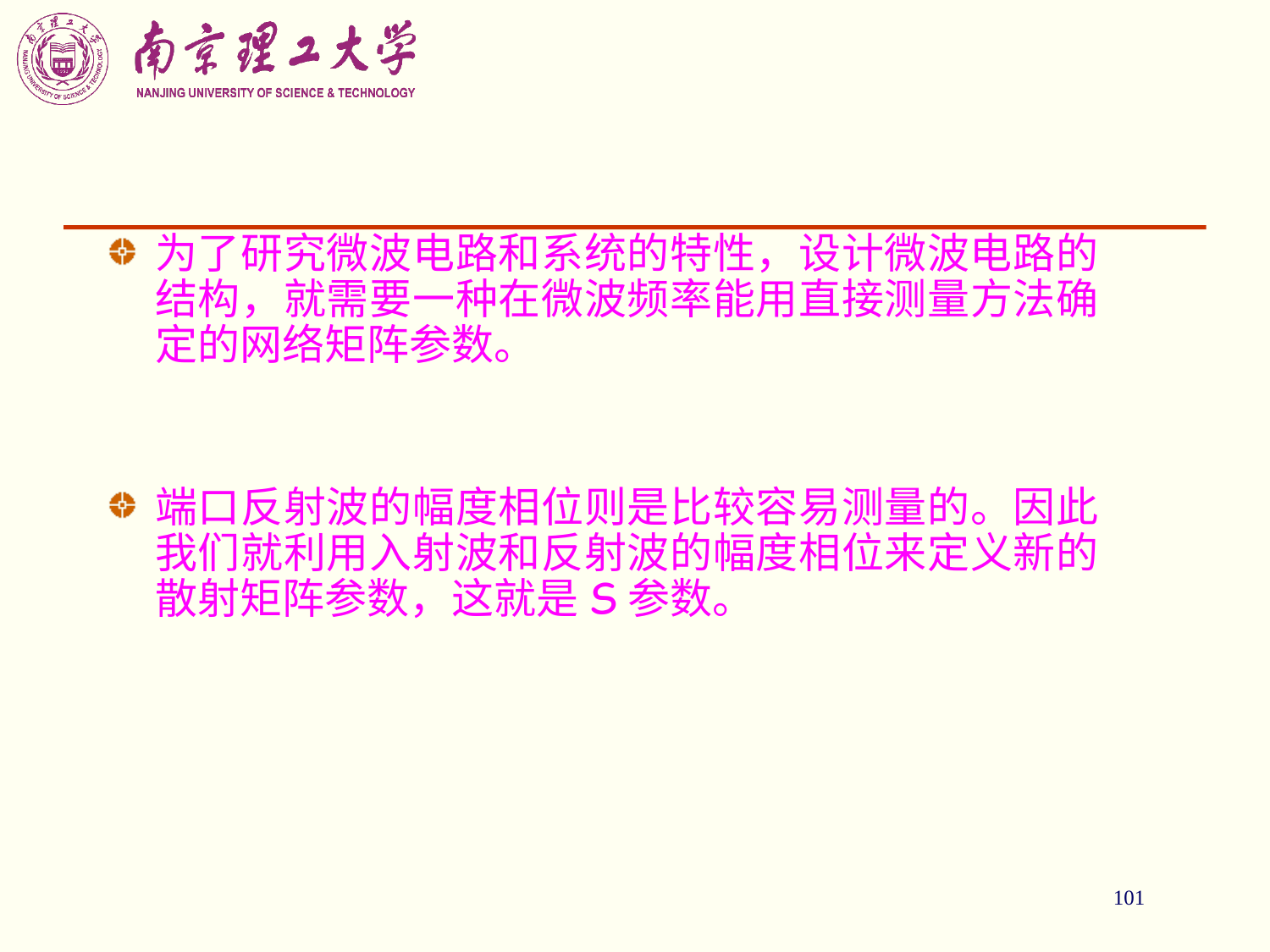

101
为了研究微波电路和系统的特性，设计微波电路的结构，就需要一种在微波频率能用直接测量方法确定的网络矩阵参数。

端口反射波的幅度相位则是比较容易测量的。因此我们就利用入射波和反射波的幅度相位来定义新的散射矩阵参数，这就是S参数。